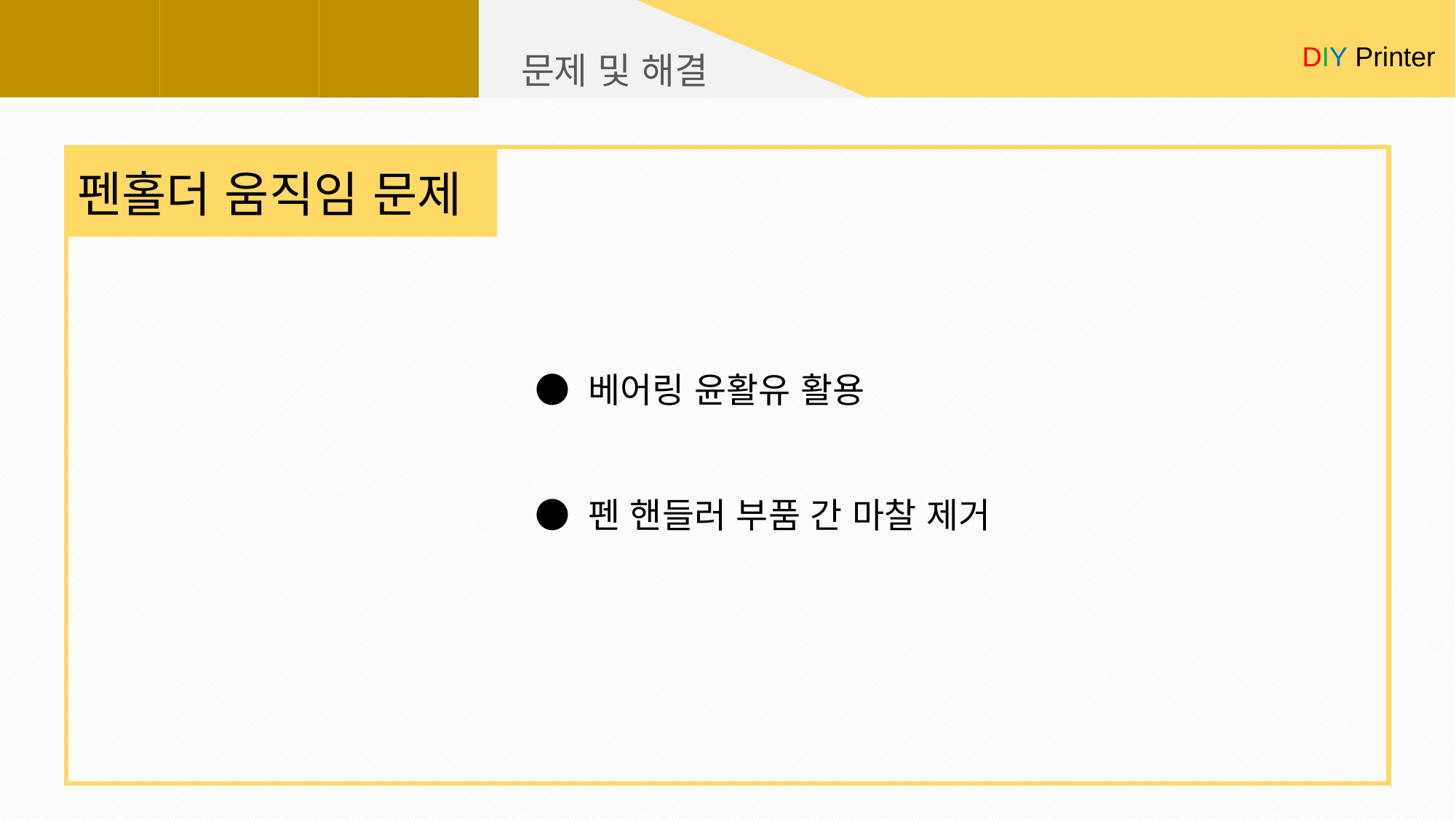

DIY Printer
문제 및 해결

펜홀더 움직임 문제
● 베어링 윤활유 활용

● 펜 핸들러 부품 간 마찰 제거